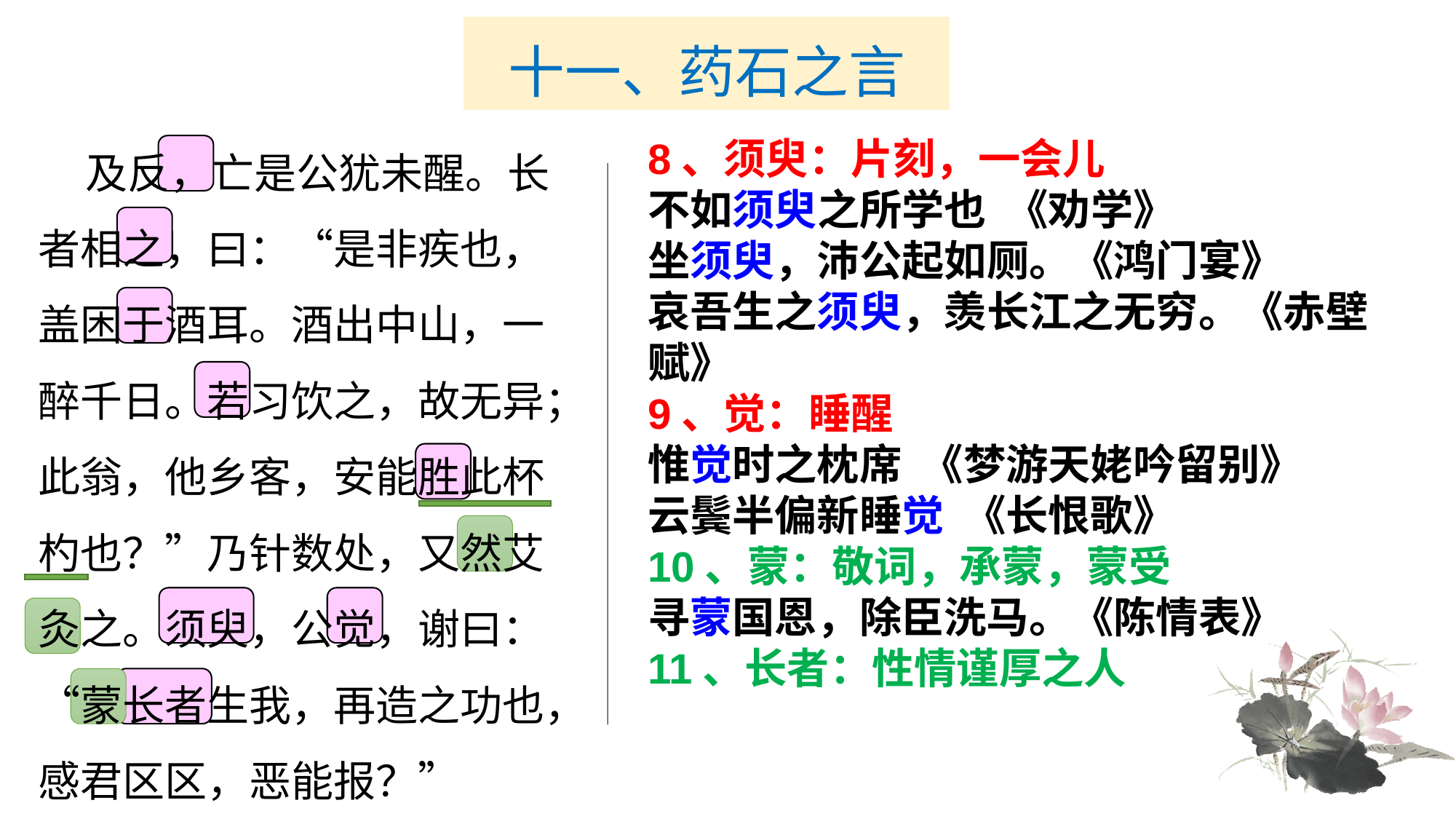

# 十一、药石之言
    及反，亡是公犹未醒。长者相之，曰：“是非疾也，盖困于酒耳。酒出中山，一醉千日。若习饮之，故无异；此翁，他乡客，安能胜此杯杓也？”乃针数处，又然艾灸之。须臾，公觉，谢曰：“蒙长者生我，再造之功也，感君区区，恶能报？”
8、须臾：片刻，一会儿
不如须臾之所学也  《劝学》
坐须臾，沛公起如厕。《鸿门宴》
哀吾生之须臾，羡长江之无穷。《赤壁赋》
9、觉：睡醒
惟觉时之枕席  《梦游天姥吟留别》
云鬓半偏新睡觉  《长恨歌》
10、蒙：敬词，承蒙，蒙受
寻蒙国恩，除臣洗马。《陈情表》
11、长者：性情谨厚之人